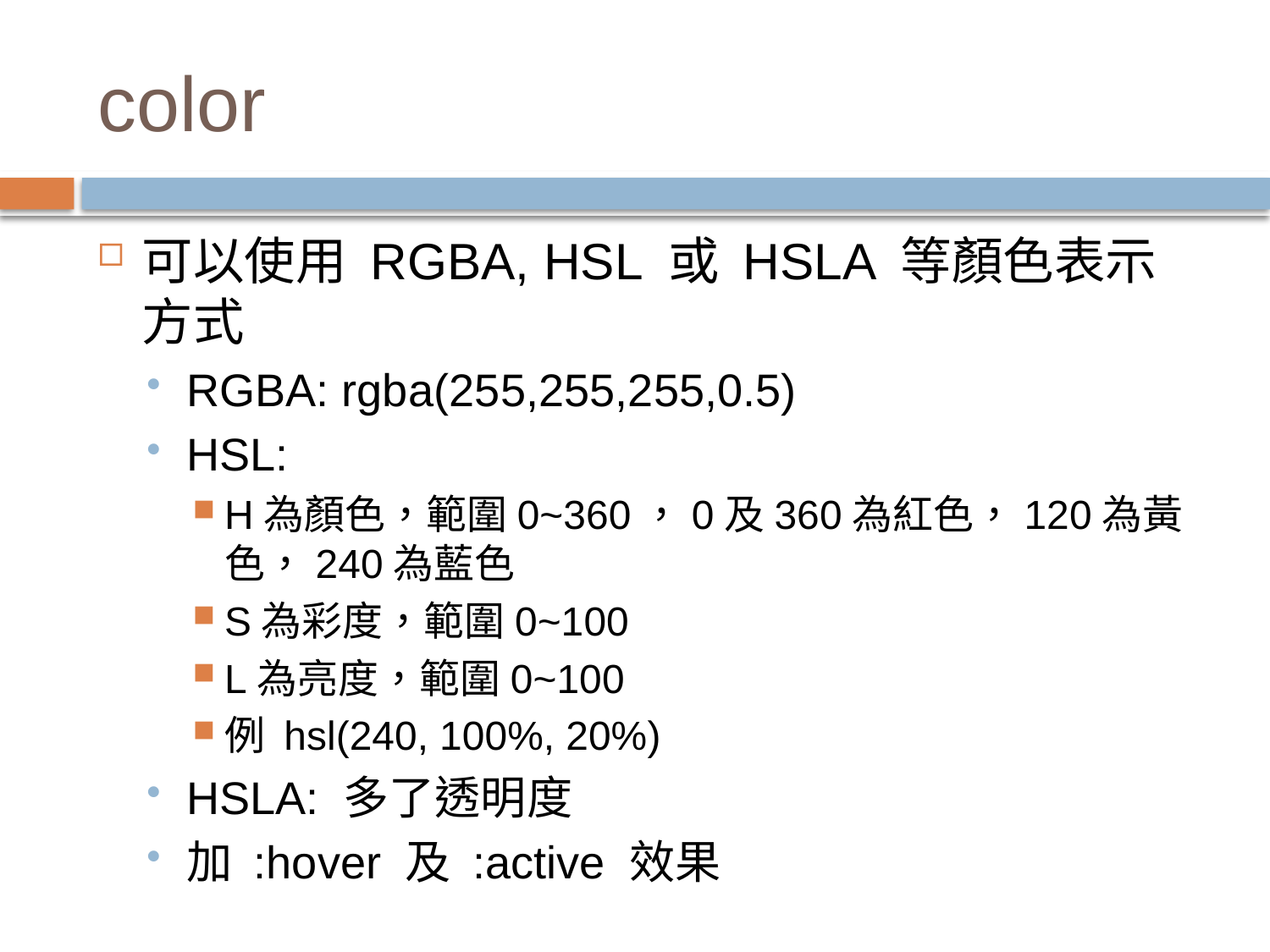

# color
可以使用 RGBA, HSL 或 HSLA 等顏色表示方式
RGBA: rgba(255,255,255,0.5)
HSL:
H為顏色，範圍0~360，0及360為紅色，120為黃色，240為藍色
S為彩度，範圍0~100
L為亮度，範圍0~100
例 hsl(240, 100%, 20%)
HSLA: 多了透明度
加 :hover 及 :active 效果